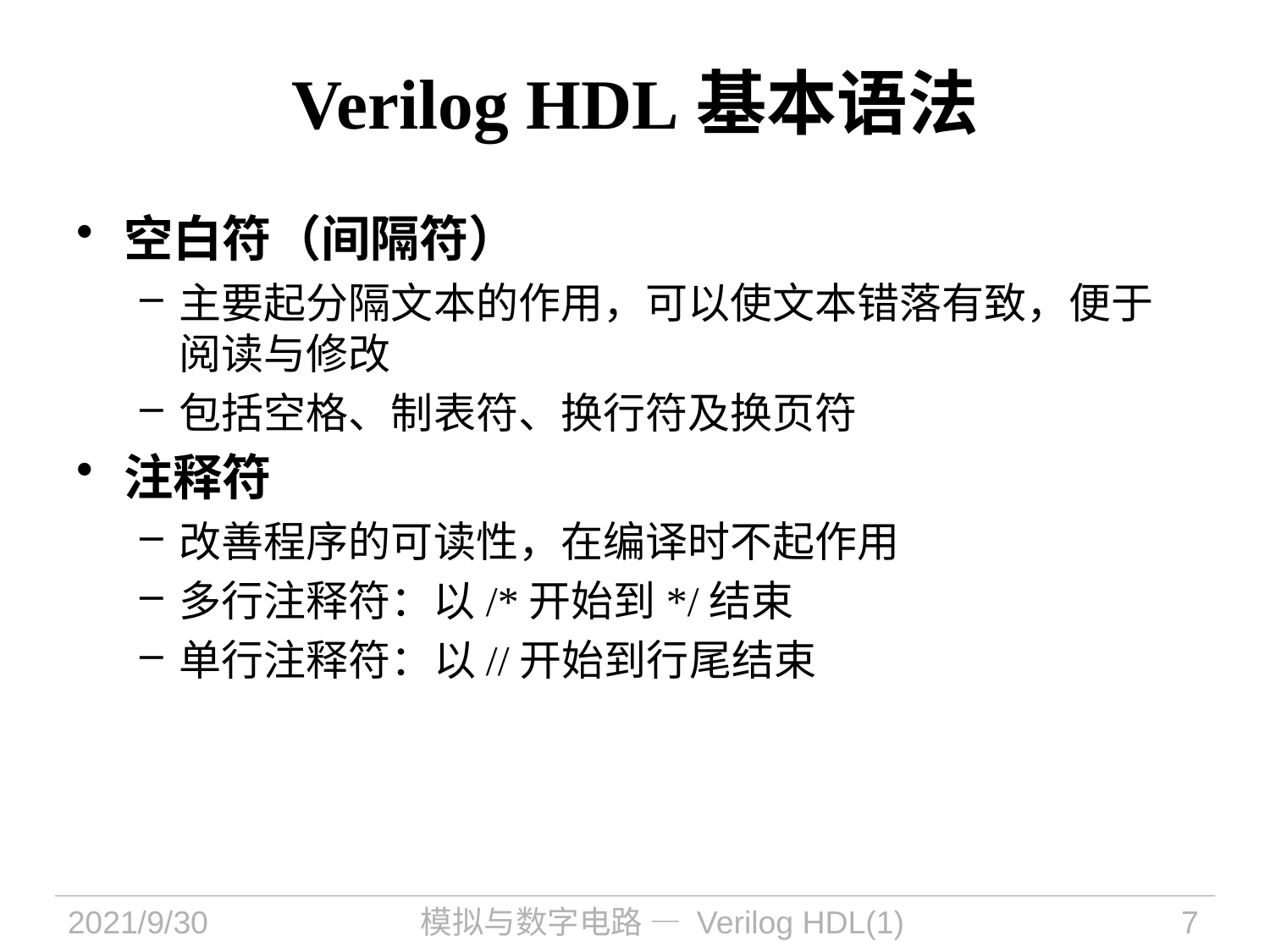

# Verilog HDL基本语法
空白符（间隔符）
主要起分隔文本的作用，可以使文本错落有致，便于阅读与修改
包括空格、制表符、换行符及换页符
注释符
改善程序的可读性，在编译时不起作用
多行注释符：以/*开始到*/结束
单行注释符：以//开始到行尾结束
2021/9/30
模拟与数字电路 — Verilog HDL(1)
7